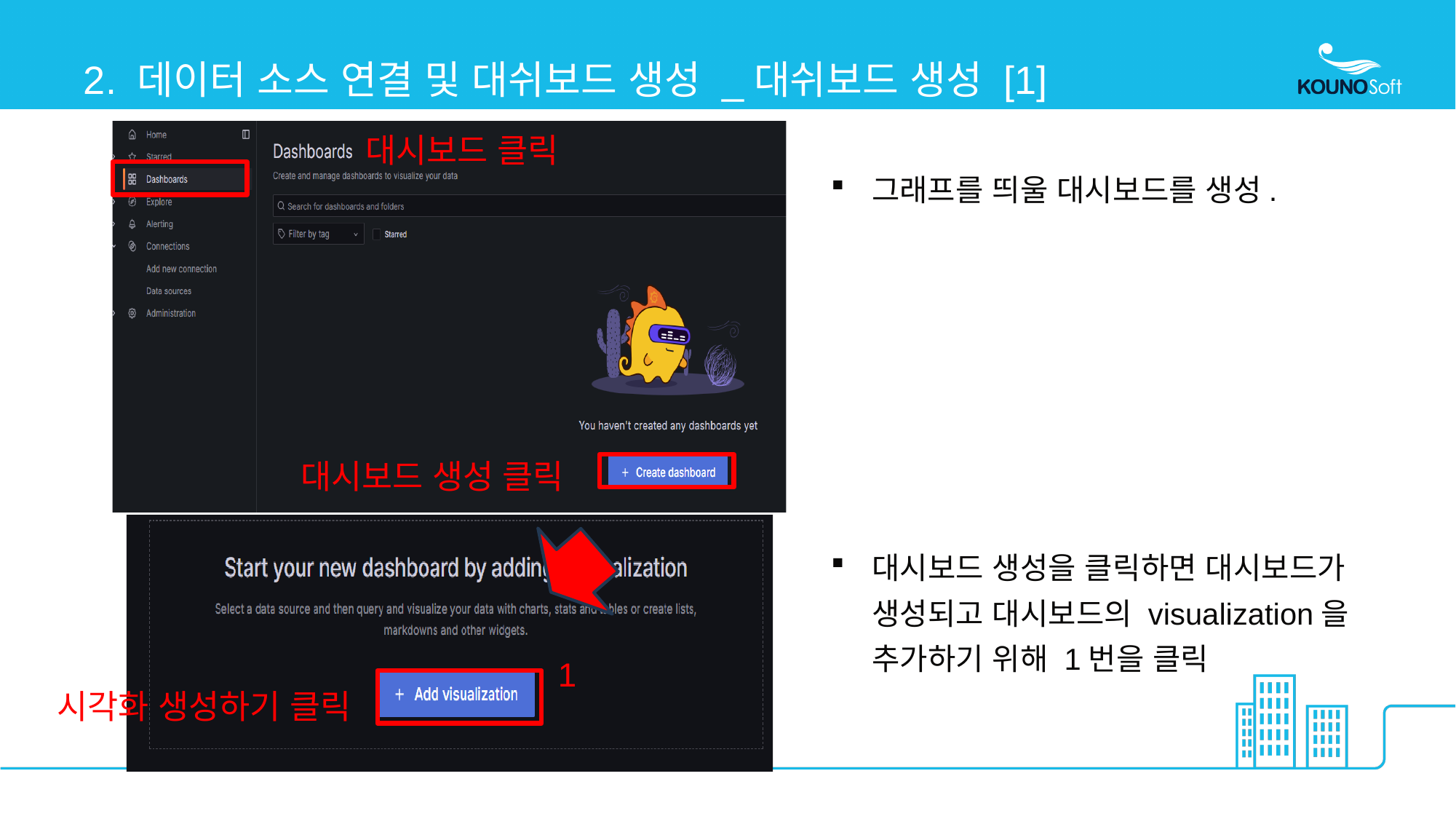

# 2. 데이터 소스 연결 및 대쉬보드 생성 _대쉬보드 생성 [1]
대시보드 클릭

대시보드 생성 클릭

그래프를 띄울 대시보드를 생성.

1

시각화 생성하기 클릭
대시보드 생성을 클릭하면 대시보드가 생성되고 대시보드의 visualization을 추가하기 위해 1번을 클릭